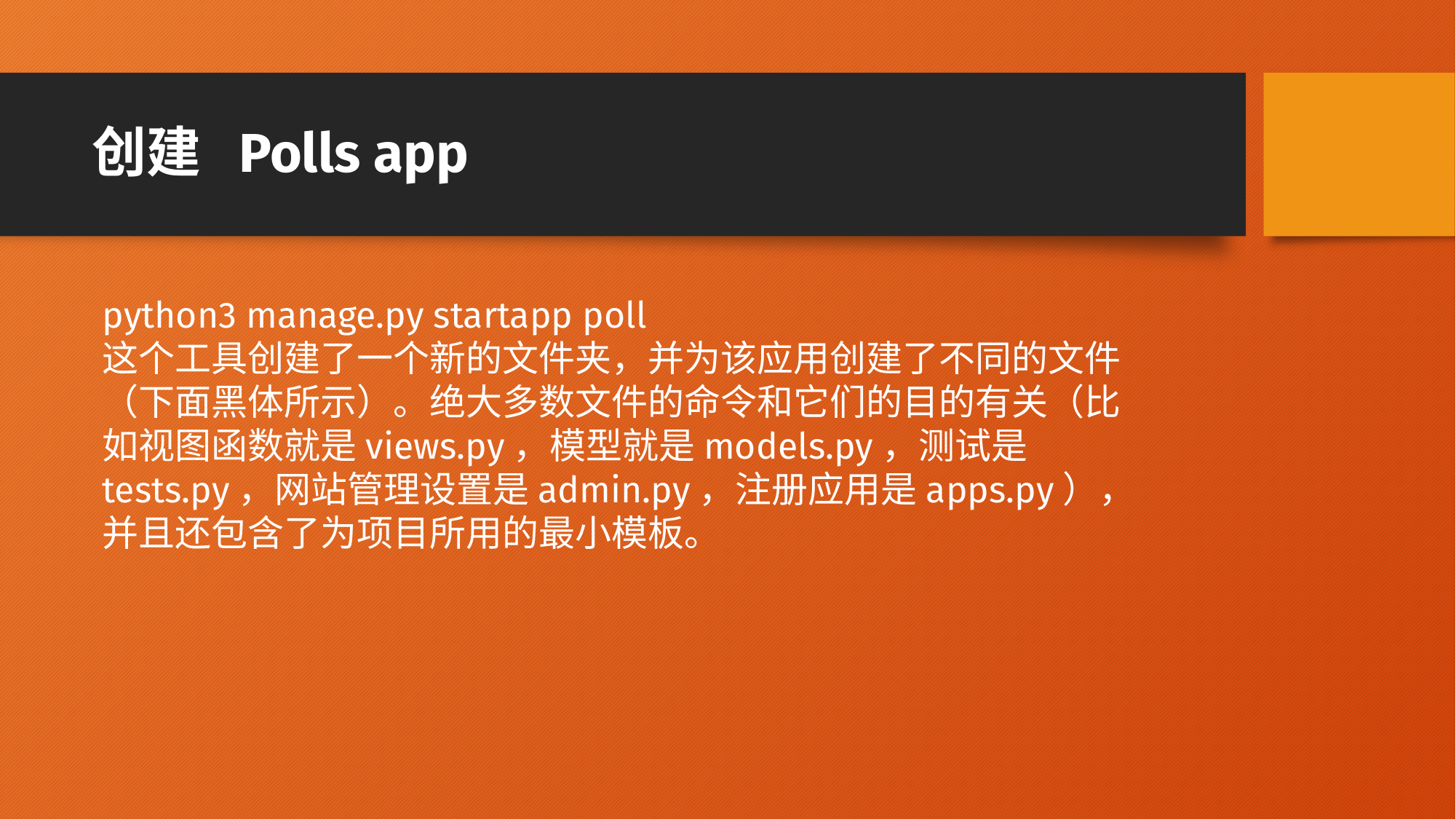

# 创建  Polls app
python3 manage.py startapp poll
这个工具创建了一个新的文件夹，并为该应用创建了不同的文件（下面黑体所示）。绝大多数文件的命令和它们的目的有关（比如视图函数就是views.py，模型就是models.py，测试是tests.py，网站管理设置是admin.py，注册应用是apps.py），并且还包含了为项目所用的最小模板。